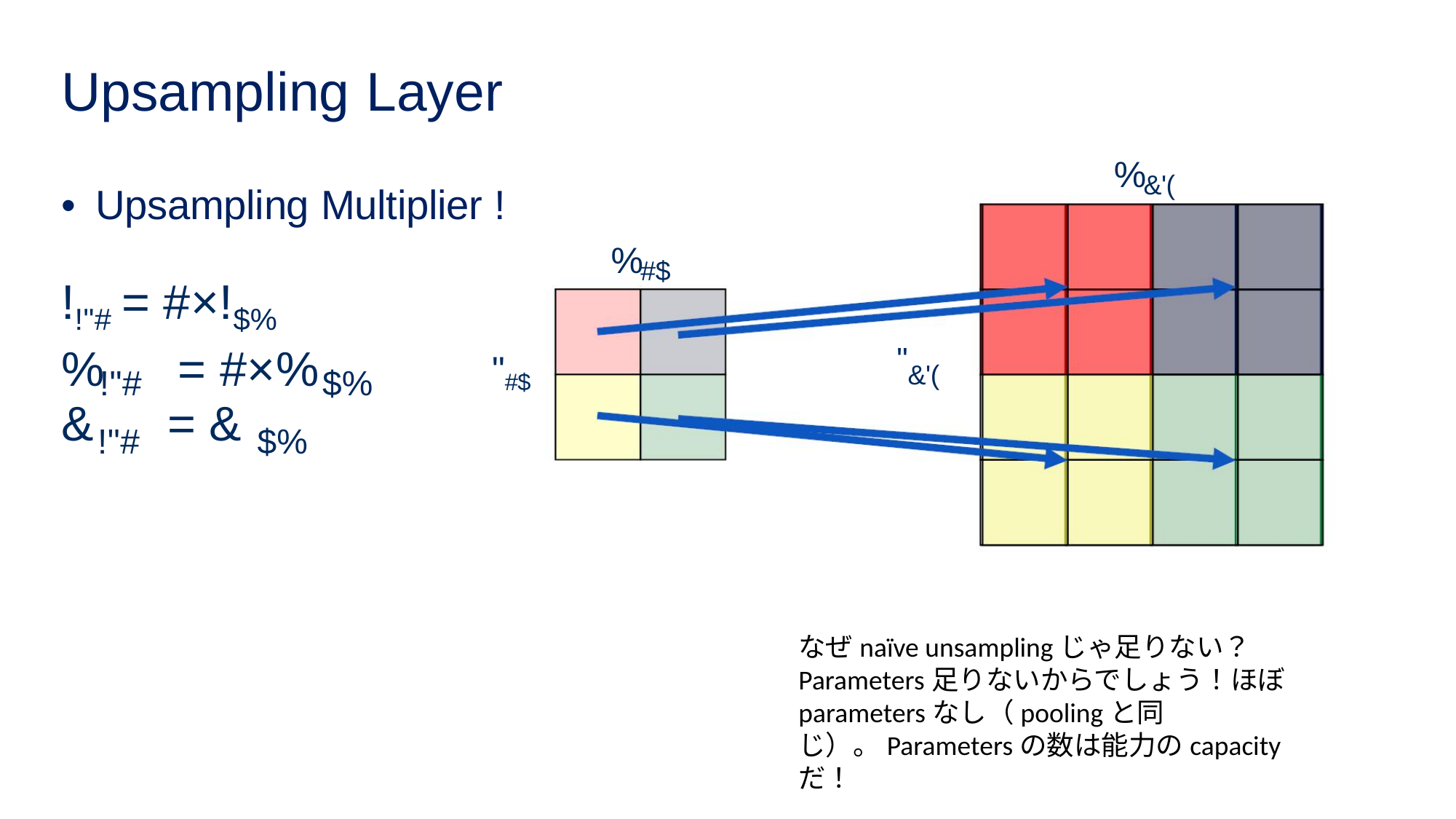

Upsampling Layer
• Upsampling Multiplier !
!!"# = #×!$%
%
&'(
%
#$
% = #×%
"#$
"&'(
!"#
& = &
$%
!"#
$%
なぜnaïve unsamplingじゃ足りない？Parameters足りないからでしょう！ほぼparametersなし（poolingと同じ）。Parametersの数は能力のcapacityだ！